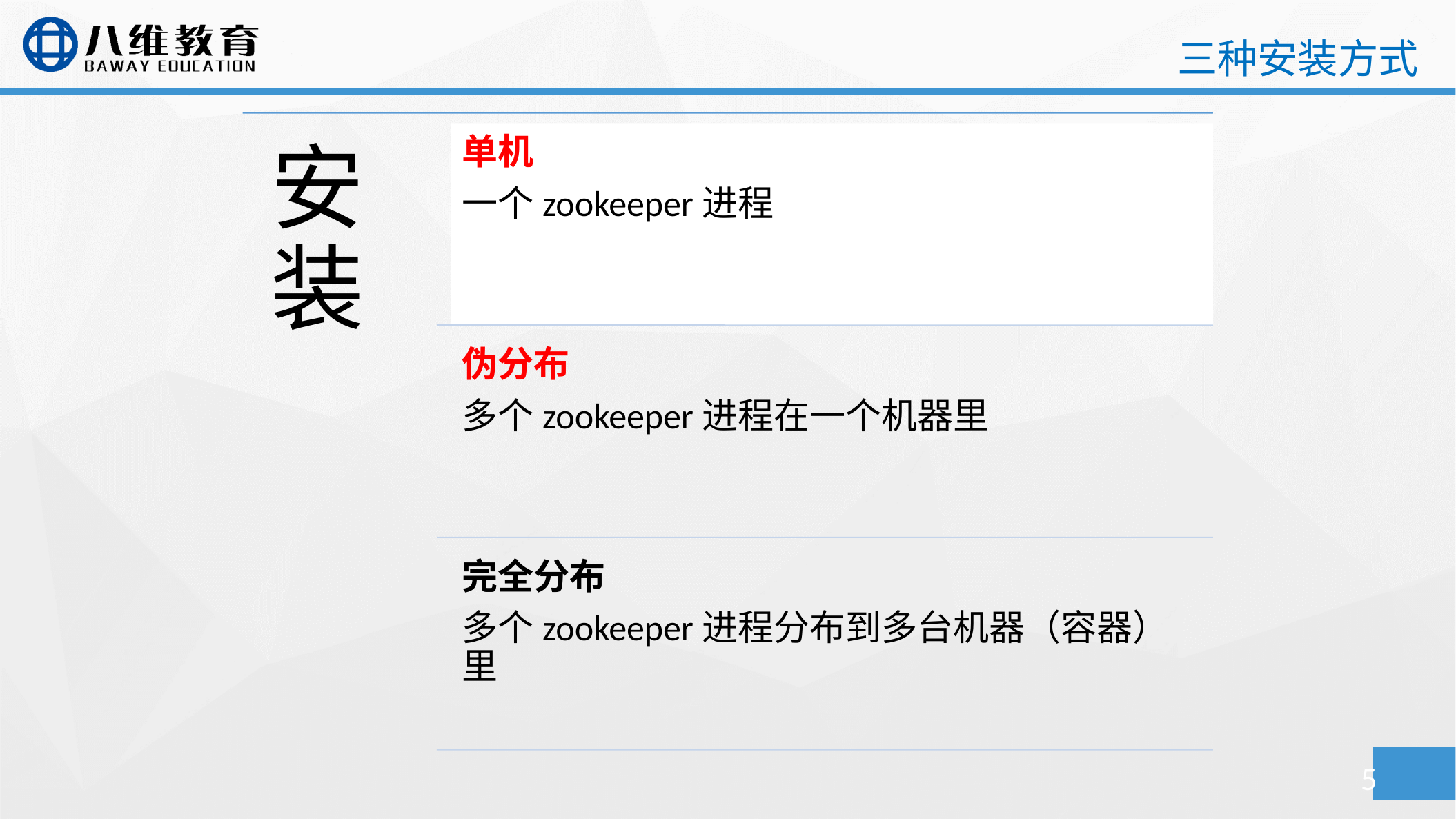

三种安装方式
安装
单机
一个zookeeper进程
伪分布
多个zookeeper进程在一个机器里
完全分布
多个zookeeper进程分布到多台机器（容器）里